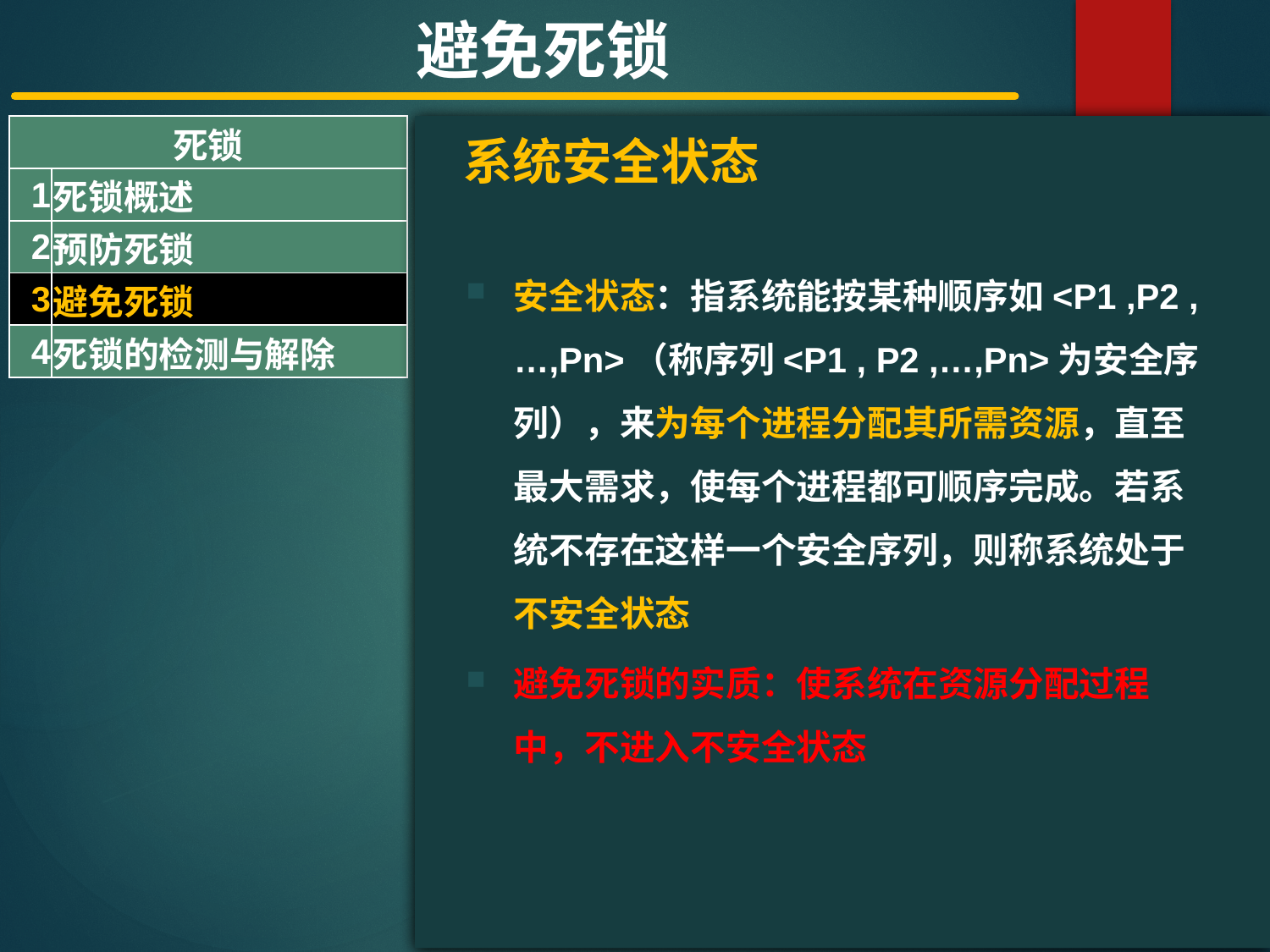

避免死锁
| 死锁 |  |
| --- | --- |
| 1 | 死锁概述 |
| 2 | 预防死锁 |
| 3 | 避免死锁 |
| 4 | 死锁的检测与解除 |
#
系统安全状态
安全状态：指系统能按某种顺序如<P1 ,P2 ,…,Pn>（称序列<P1 , P2 ,…,Pn>为安全序列），来为每个进程分配其所需资源，直至最大需求，使每个进程都可顺序完成。若系统不存在这样一个安全序列，则称系统处于不安全状态
避免死锁的实质：使系统在资源分配过程中，不进入不安全状态